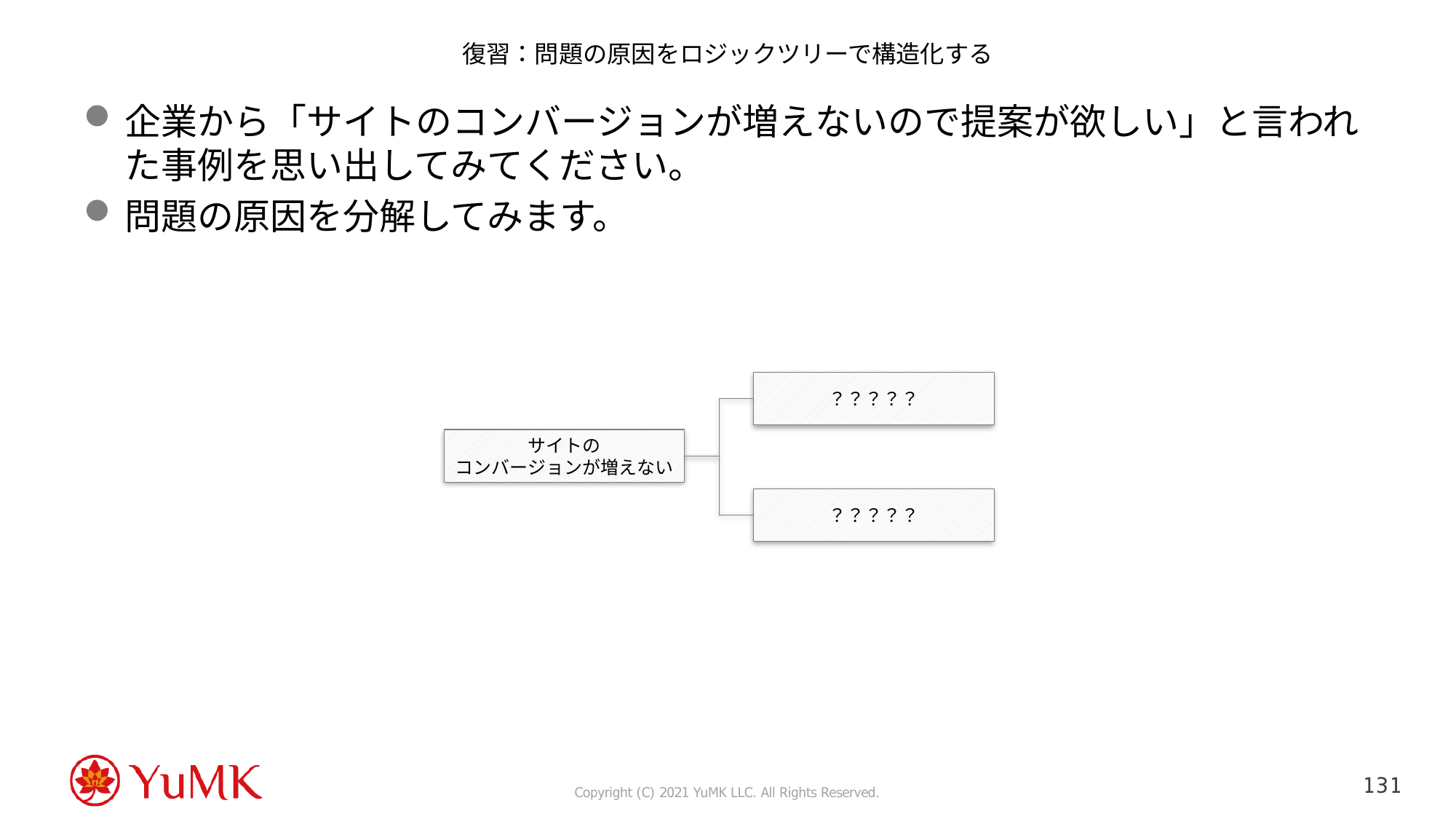

# 復習：問題の原因をロジックツリーで構造化する
企業から「サイトのコンバージョンが増えないので提案が欲しい」と言われた事例を思い出してみてください。
問題の原因を分解してみます。
？？？？？
サイトの
コンバージョンが増えない
？？？？？
131